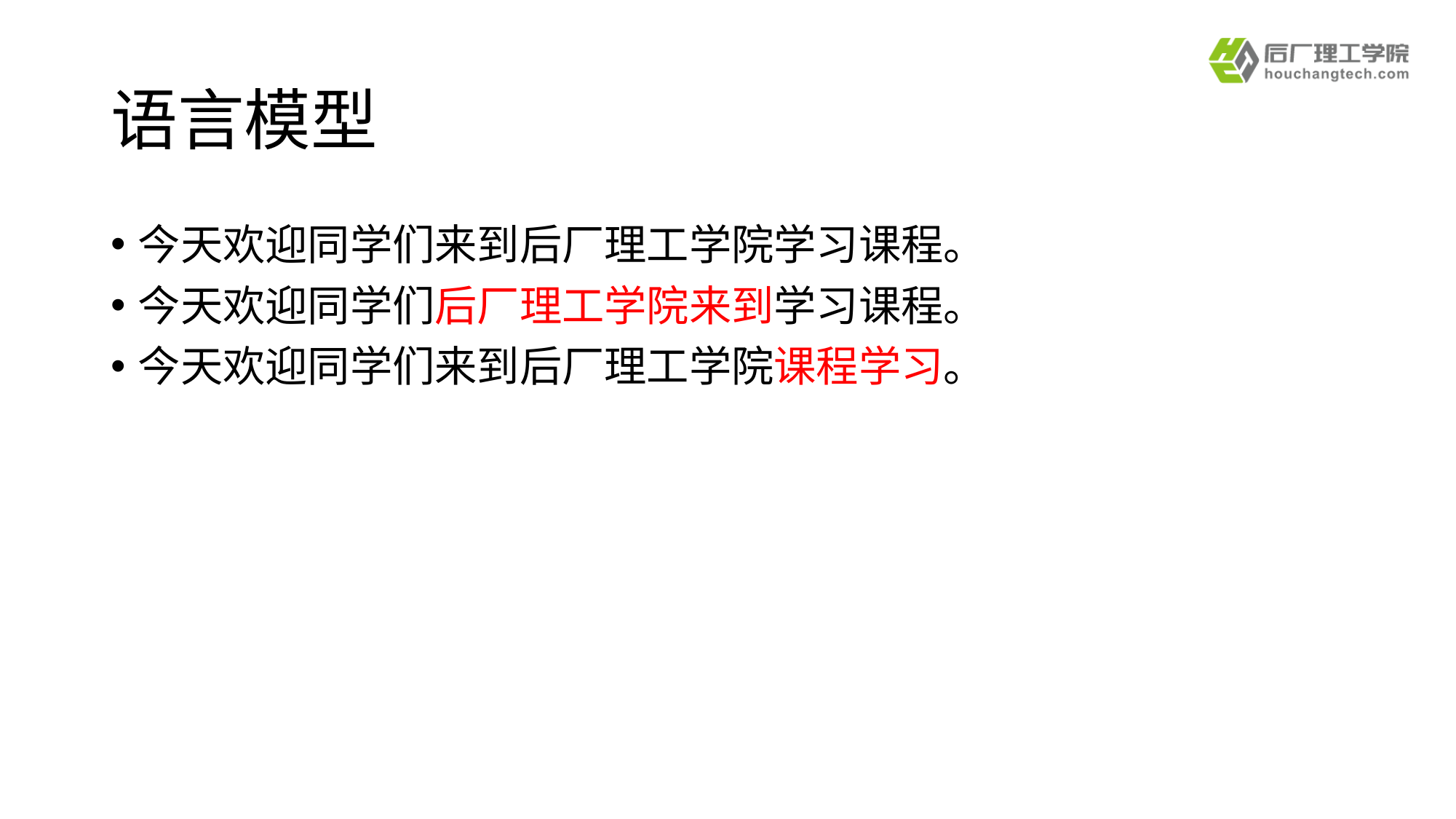

# 语言模型
今天欢迎同学们来到后厂理工学院学习课程。
今天欢迎同学们后厂理工学院来到学习课程。
今天欢迎同学们来到后厂理工学院课程学习。